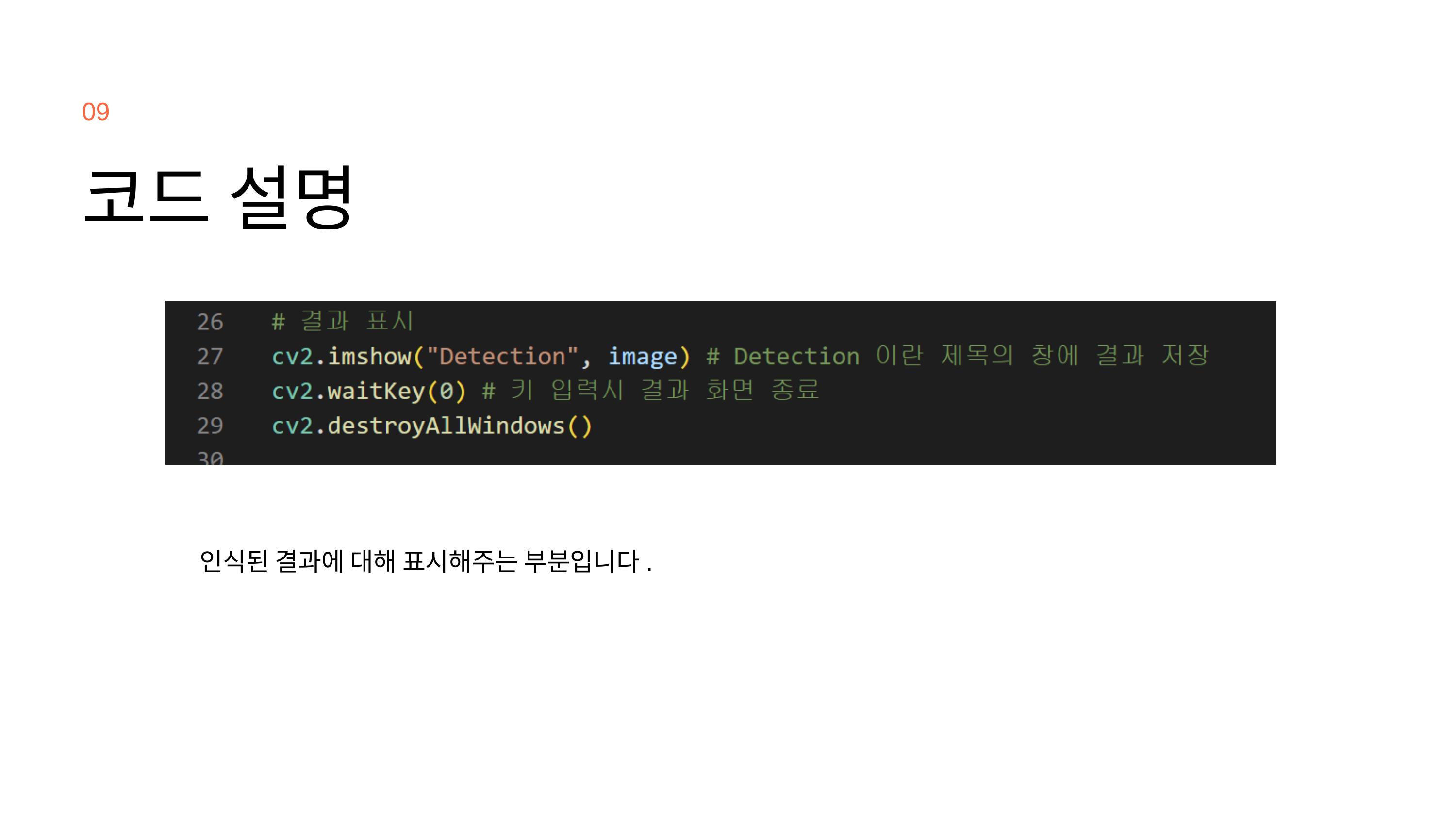

09
코드 설명

인식된 결과에 대해 표시해주는 부분입니다.